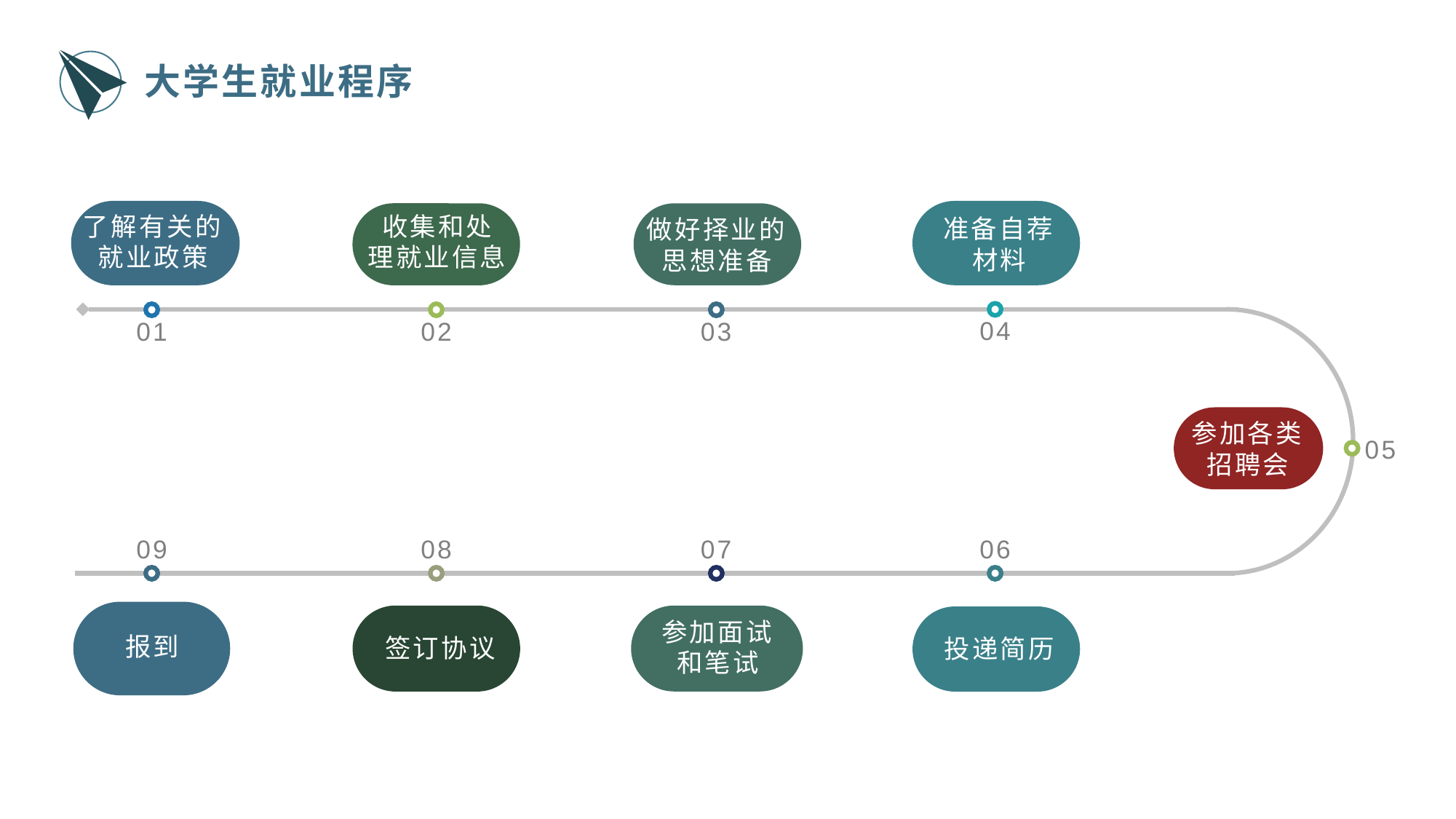

大学生就业程序

了解有关的就业政策
收集和处
理就业信息
准备自荐材料
做好择业的思想准备

04
01
02
03

参加各类招聘会
05

09
08
07
06

参加面试和笔试
报到
签订协议
投递简历